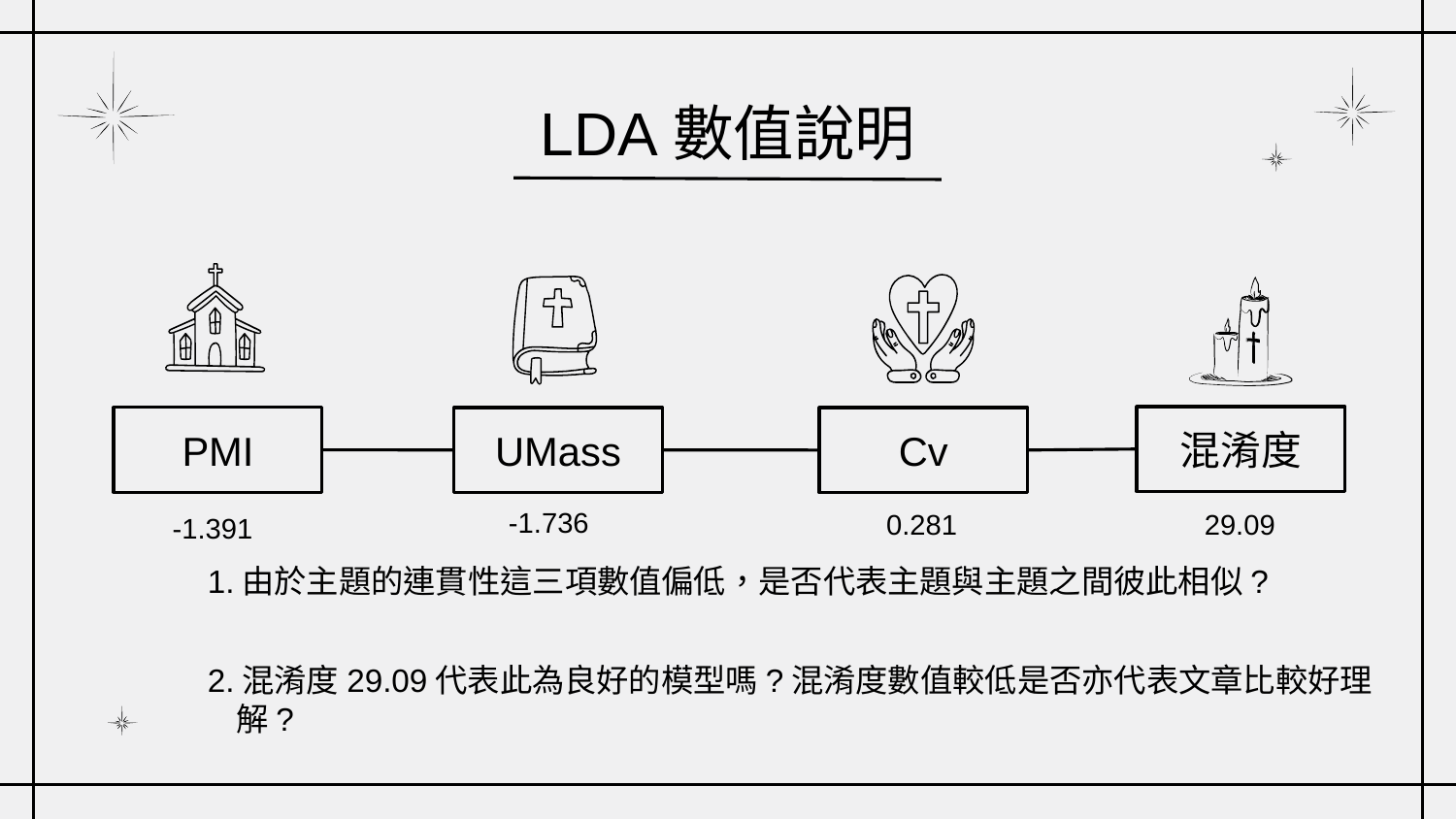

# LDA數值說明

混淆度
PMI
UMass
Cv
-1.736
0.281
29.09
-1.391
1.由於主題的連貫性這三項數值偏低，是否代表主題與主題之間彼此相似?
2.混淆度29.09代表此為良好的模型嗎?混淆度數值較低是否亦代表文章比較好理解?